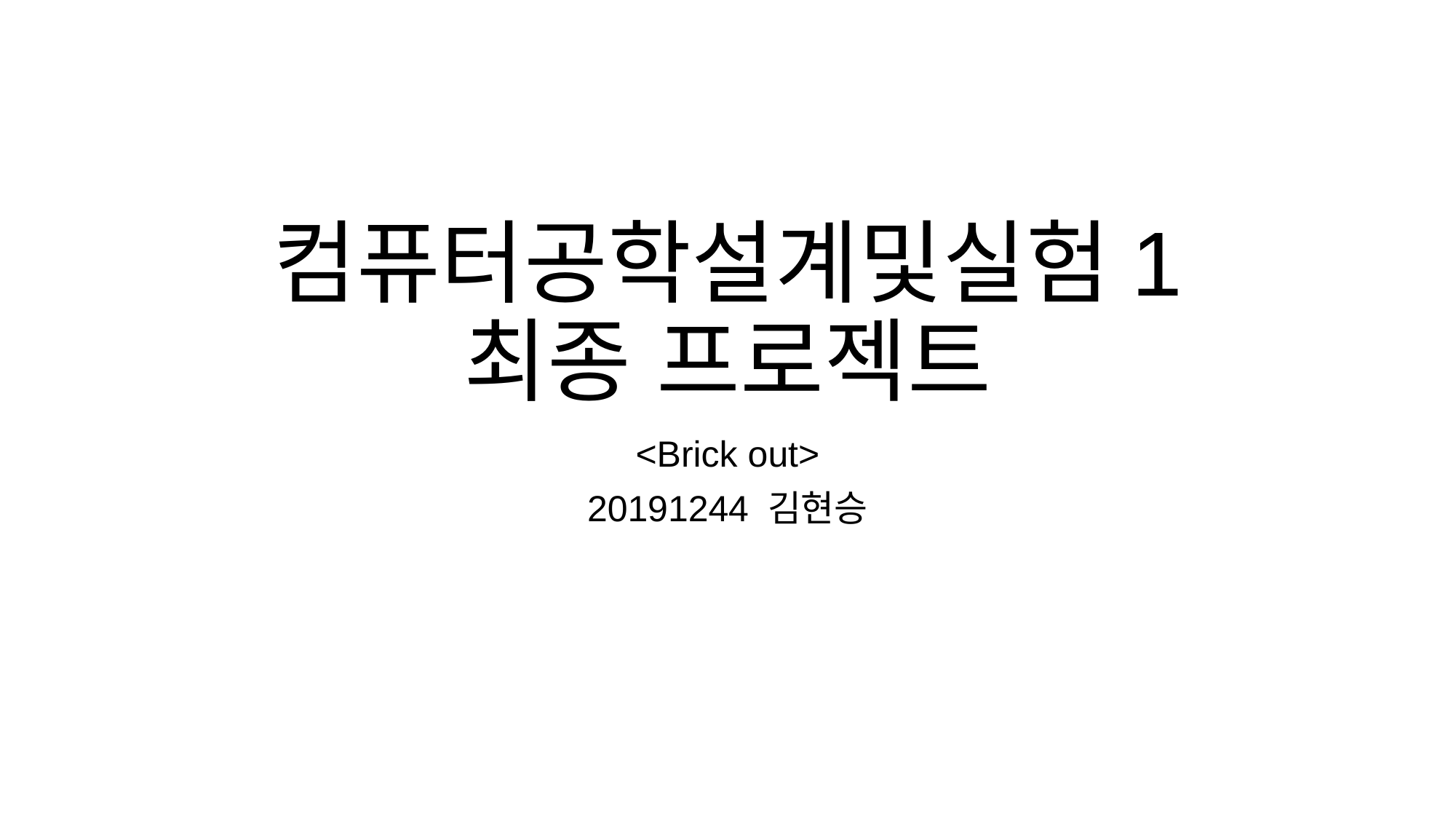

# 컴퓨터공학설계및실험1 최종 프로젝트
<Brick out>
20191244 김현승